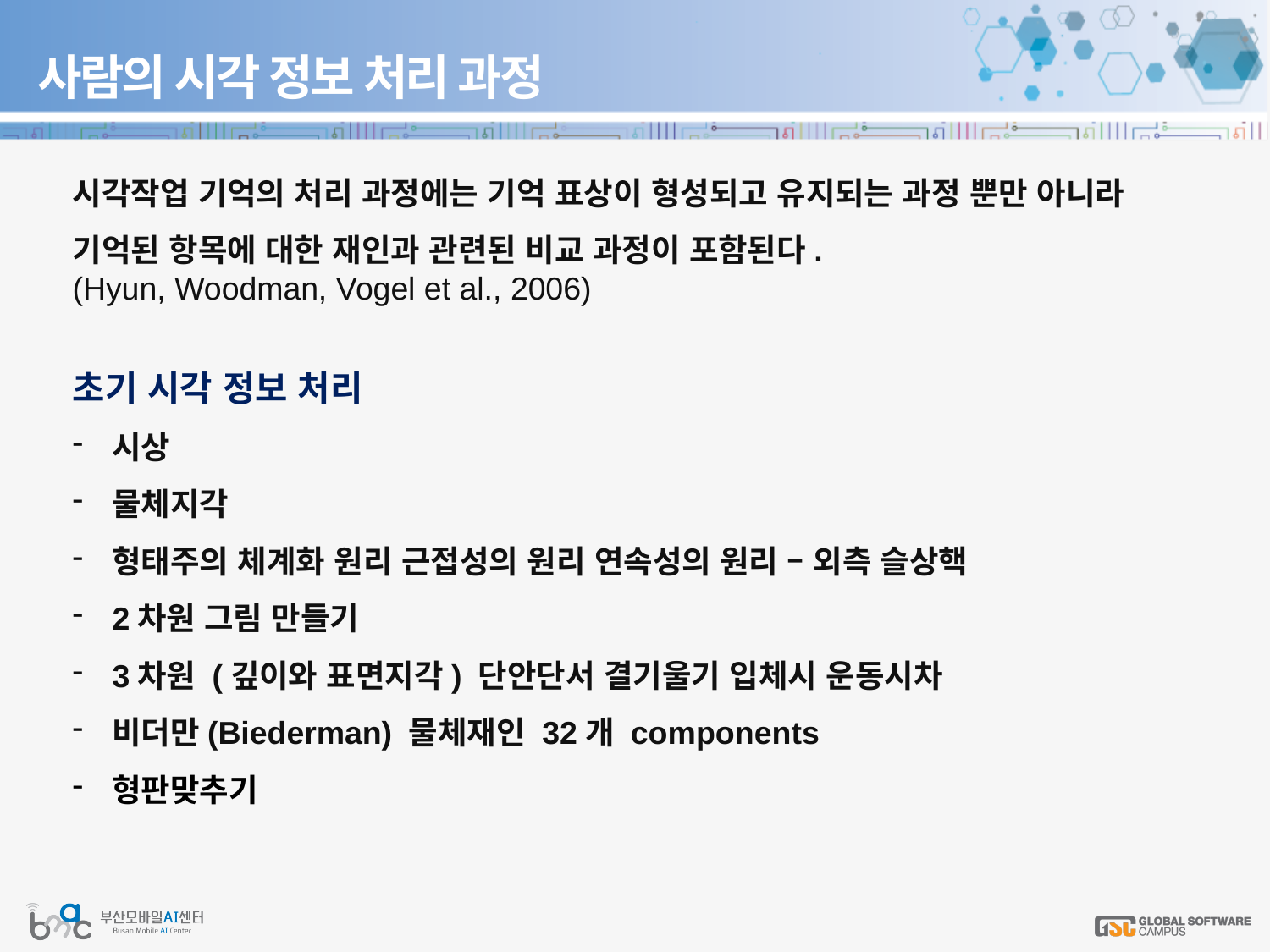

# 사람의 시각 정보 처리 과정
시각작업 기억의 처리 과정에는 기억 표상이 형성되고 유지되는 과정 뿐만 아니라 기억된 항목에 대한 재인과 관련된 비교 과정이 포함된다.
(Hyun, Woodman, Vogel et al., 2006)

초기 시각 정보 처리
시상
물체지각
형태주의 체계화 원리 근접성의 원리 연속성의 원리 – 외측 슬상핵
2차원 그림 만들기
3차원 (깊이와 표면지각) 단안단서 결기울기 입체시 운동시차
비더만(Biederman) 물체재인 32개 components
형판맞추기